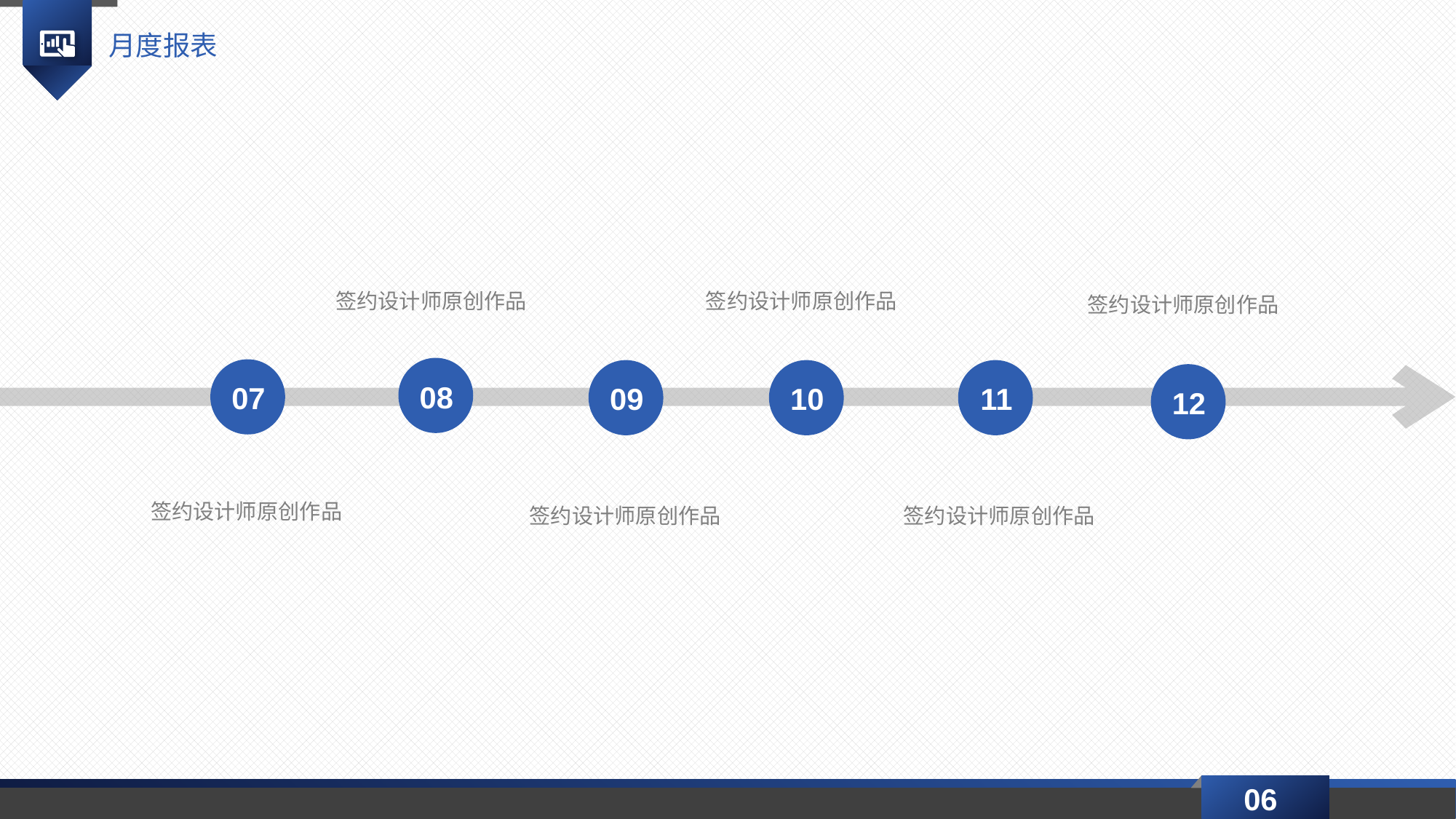

月度报表

签约设计师原创作品

签约设计师原创作品

签约设计师原创作品

08

07

09

10

11

12

签约设计师原创作品

签约设计师原创作品

签约设计师原创作品

06